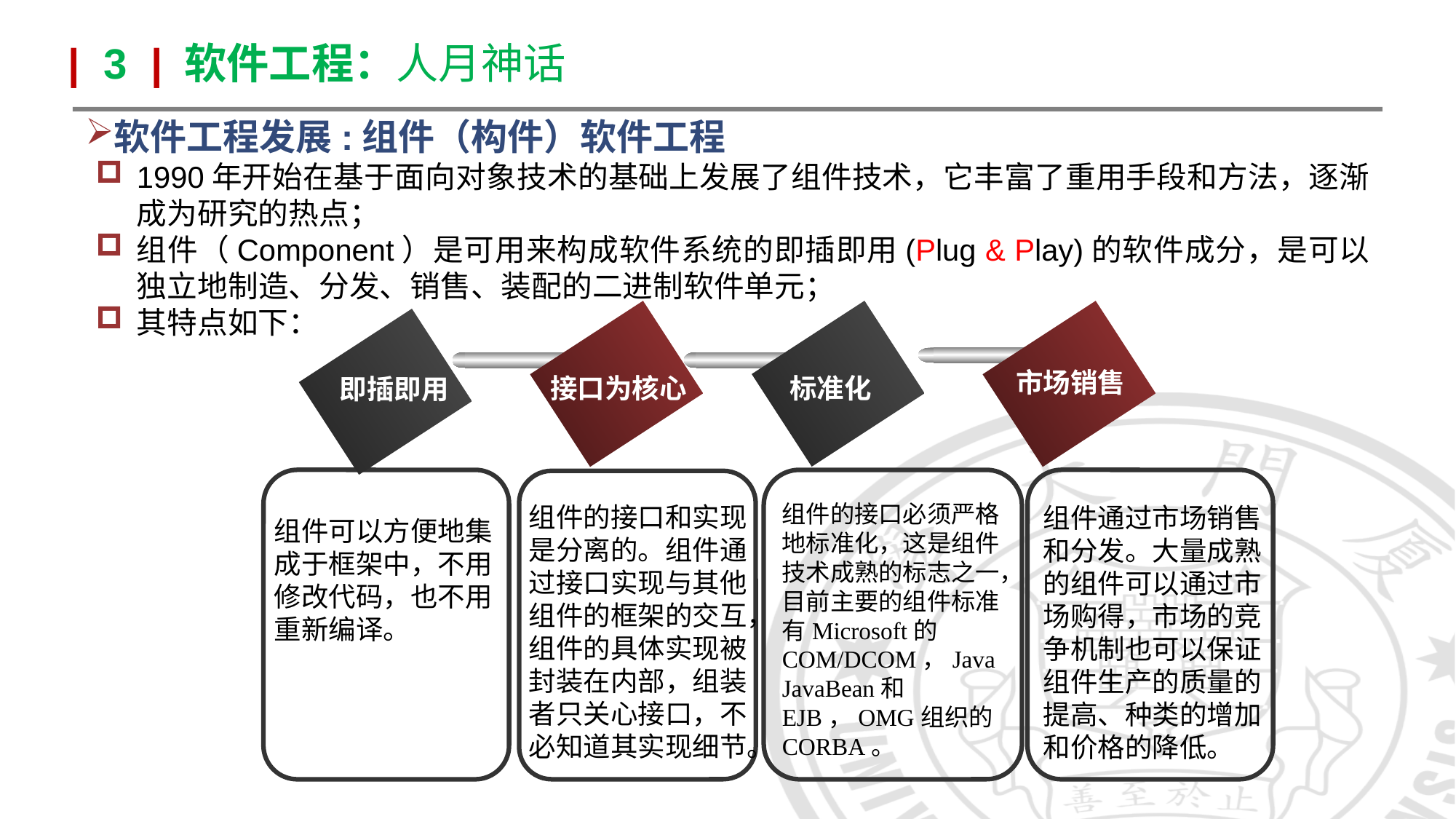

|  3  | 软件工程：人月神话
软件工程发展:组件（构件）软件工程
1990年开始在基于面向对象技术的基础上发展了组件技术，它丰富了重用手段和方法，逐渐成为研究的热点；
组件（Component）是可用来构成软件系统的即插即用(Plug & Play)的软件成分，是可以独立地制造、分发、销售、装配的二进制软件单元；
其特点如下：

市场销售
接口为核心
标准化
即插即用

组件的接口必须严格地标准化，这是组件技术成熟的标志之一，目前主要的组件标准有Microsoft的COM/DCOM，Java JavaBean和EJB，OMG组织的CORBA。
组件的接口和实现是分离的。组件通过接口实现与其他组件的框架的交互，组件的具体实现被封装在内部，组装者只关心接口，不必知道其实现细节。
组件通过市场销售和分发。大量成熟的组件可以通过市场购得，市场的竞争机制也可以保证组件生产的质量的提高、种类的增加和价格的降低。
组件可以方便地集成于框架中，不用修改代码，也不用重新编译。